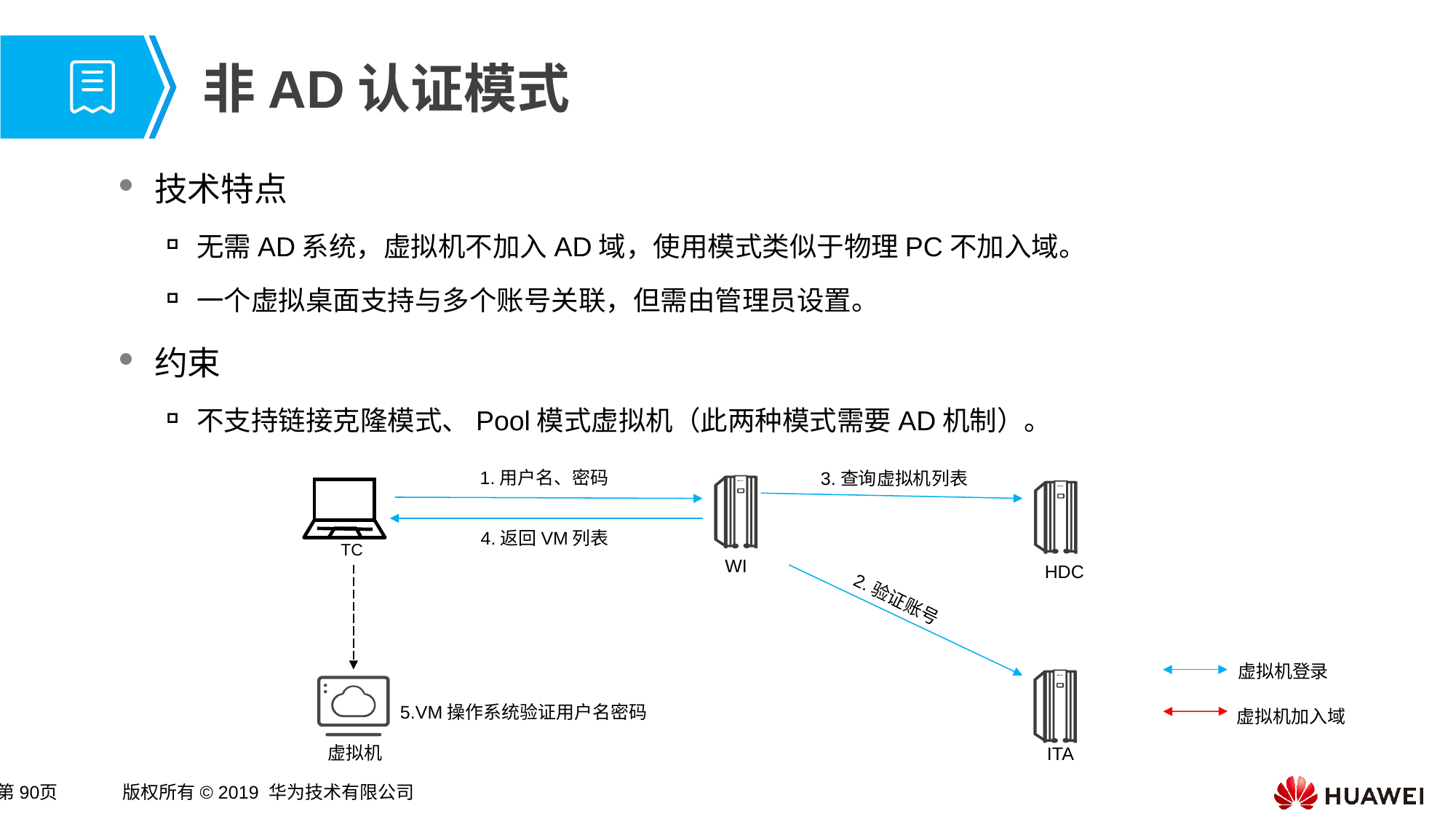

# 非AD认证模式
技术特点
无需AD系统，虚拟机不加入AD域，使用模式类似于物理PC不加入域。
一个虚拟桌面支持与多个账号关联，但需由管理员设置。
约束
不支持链接克隆模式、Pool模式虚拟机（此两种模式需要AD机制）。

1.用户名、密码
3.查询虚拟机列表

4.返回VM列表
TC
WI
HDC
2.验证账号
虚拟机登录

5.VM操作系统验证用户名密码
虚拟机加入域
虚拟机
ITA